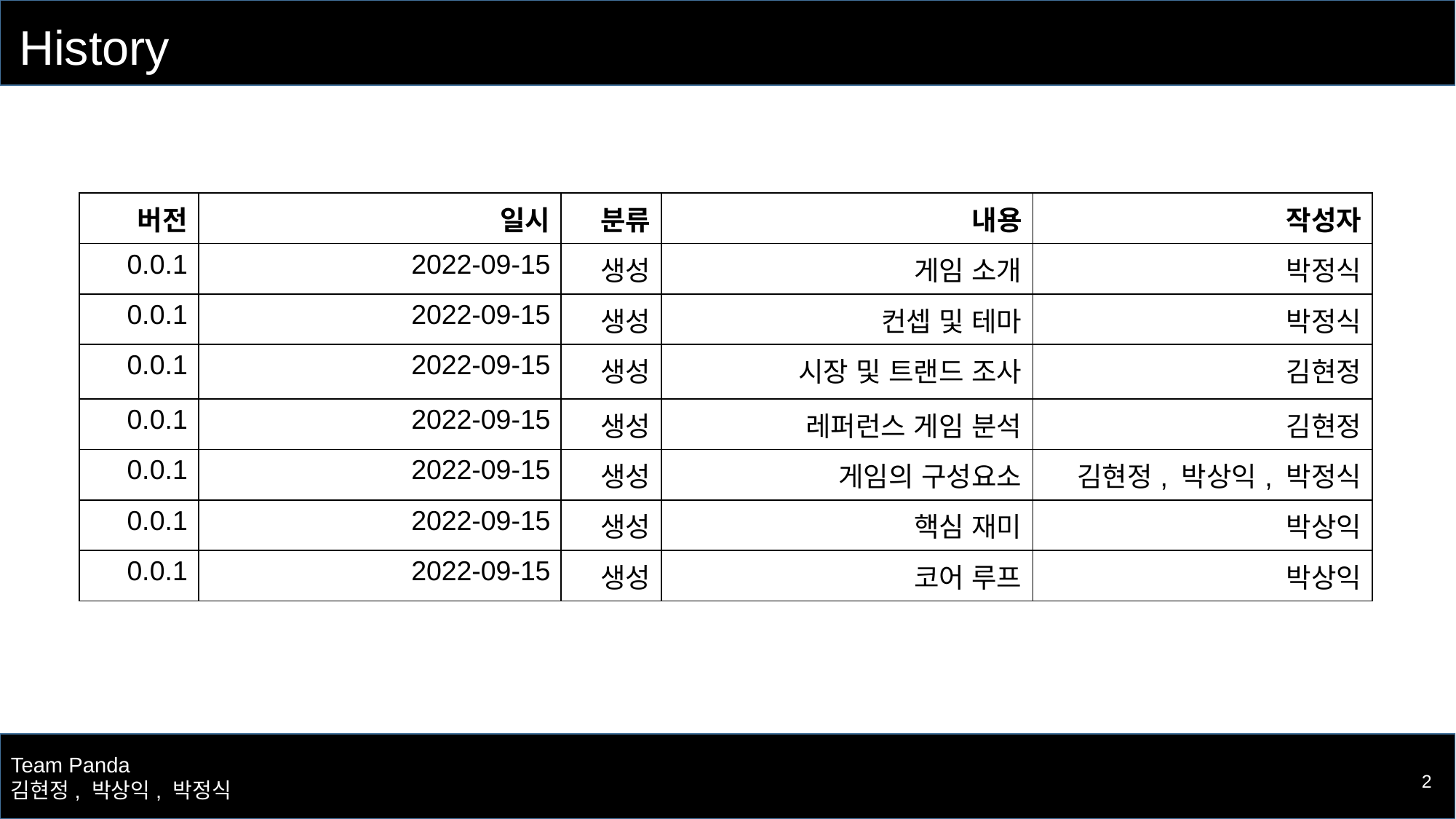

# History
| 버전 | 일시 | 분류 | 내용 | 작성자 |
| --- | --- | --- | --- | --- |
| 0.0.1 | 2022-09-15 | 생성 | 게임 소개 | 박정식 |
| 0.0.1 | 2022-09-15 | 생성 | 컨셉 및 테마 | 박정식 |
| 0.0.1 | 2022-09-15 | 생성 | 시장 및 트랜드 조사 | 김현정 |
| 0.0.1 | 2022-09-15 | 생성 | 레퍼런스 게임 분석 | 김현정 |
| 0.0.1 | 2022-09-15 | 생성 | 게임의 구성요소 | 김현정, 박상익, 박정식 |
| 0.0.1 | 2022-09-15 | 생성 | 핵심 재미 | 박상익 |
| 0.0.1 | 2022-09-15 | 생성 | 코어 루프 | 박상익 |